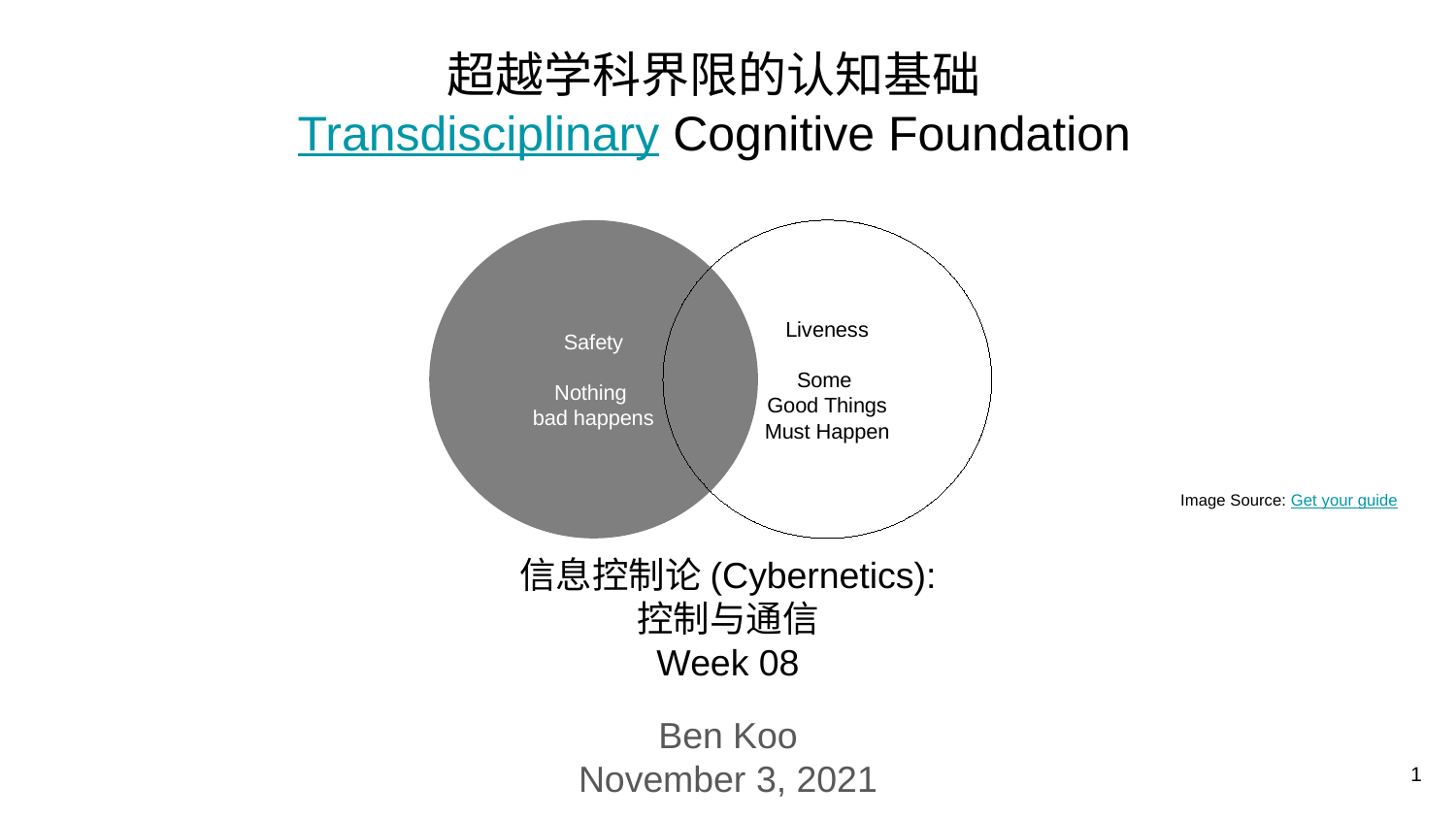

# 超越学科界限的认知基础 Transdisciplinary Cognitive Foundation
Safety

Nothing
bad happens
Liveness

Some
Good Things
Must Happen
Image Source: Get your guide
信息控制论(Cybernetics):
控制与通信
Week 08
Ben Koo
November 3, 2021
1